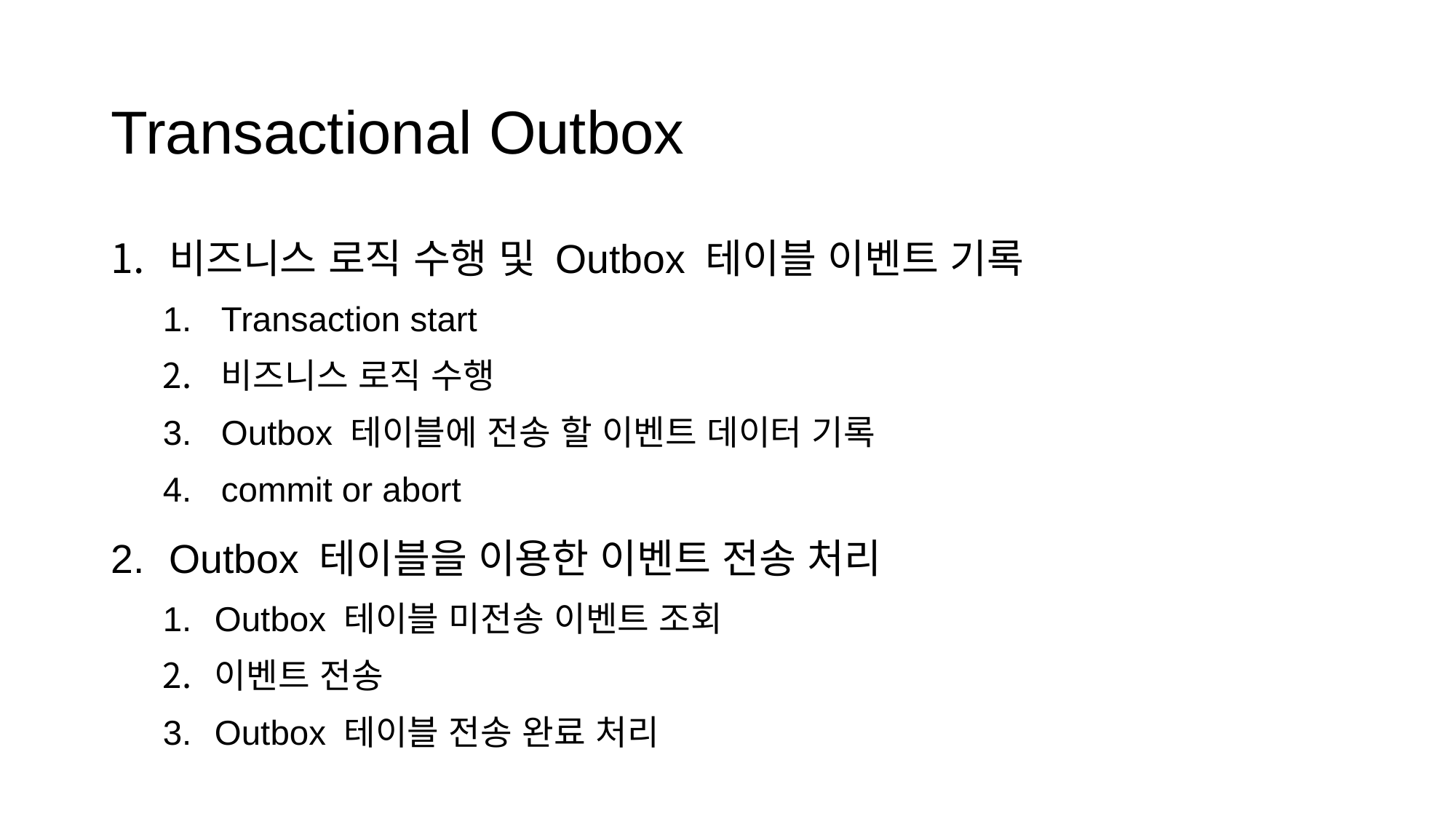

# Transactional Outbox
비즈니스 로직 수행 및 Outbox 테이블 이벤트 기록
Transaction start
비즈니스 로직 수행
Outbox 테이블에 전송 할 이벤트 데이터 기록
commit or abort
Outbox 테이블을 이용한 이벤트 전송 처리
Outbox 테이블 미전송 이벤트 조회
이벤트 전송
Outbox 테이블 전송 완료 처리